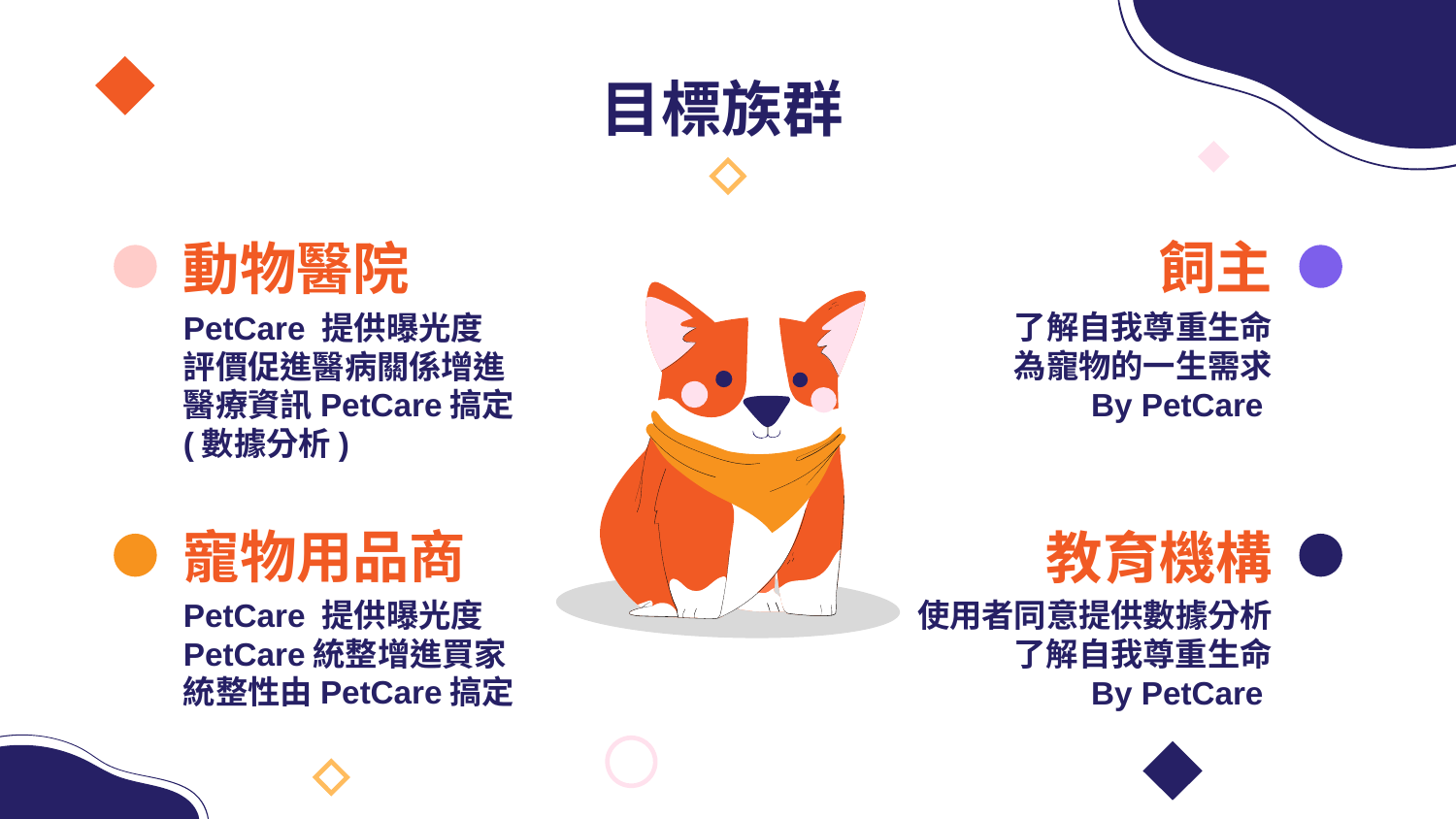

# 目標族群
飼主
動物醫院

了解自我尊重生命
為寵物的一生需求
By PetCare

PetCare 提供曝光度
評價促進醫病關係增進
醫療資訊PetCare搞定(數據分析)
寵物用品商
教育機構

PetCare 提供曝光度
PetCare統整增進買家
統整性由PetCare搞定
使用者同意提供數據分析
了解自我尊重生命
By PetCare